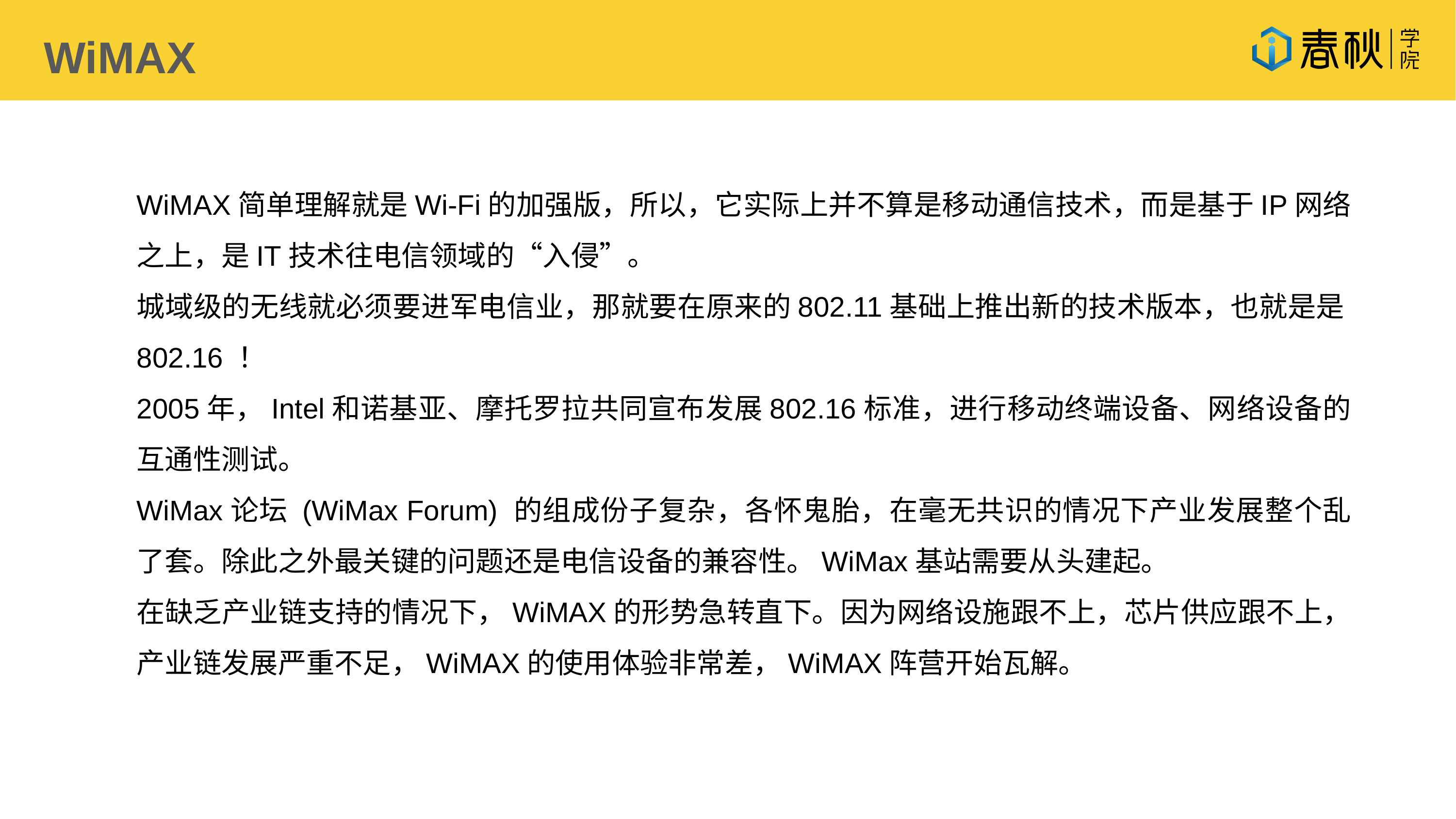

WiMAX
WiMAX简单理解就是Wi-Fi的加强版，所以，它实际上并不算是移动通信技术，而是基于IP网络之上，是IT技术往电信领域的“入侵”。
城域级的无线就必须要进军电信业，那就要在原来的802.11基础上推出新的技术版本，也就是是802.16 ！
2005年，Intel和诺基亚、摩托罗拉共同宣布发展802.16标准，进行移动终端设备、网络设备的互通性测试。
WiMax论坛 (WiMax Forum) 的组成份子复杂，各怀鬼胎，在毫无共识的情况下产业发展整个乱了套。除此之外最关键的问题还是电信设备的兼容性。WiMax基站需要从头建起。
在缺乏产业链支持的情况下，WiMAX的形势急转直下。因为网络设施跟不上，芯片供应跟不上，产业链发展严重不足，WiMAX的使用体验非常差，WiMAX阵营开始瓦解。